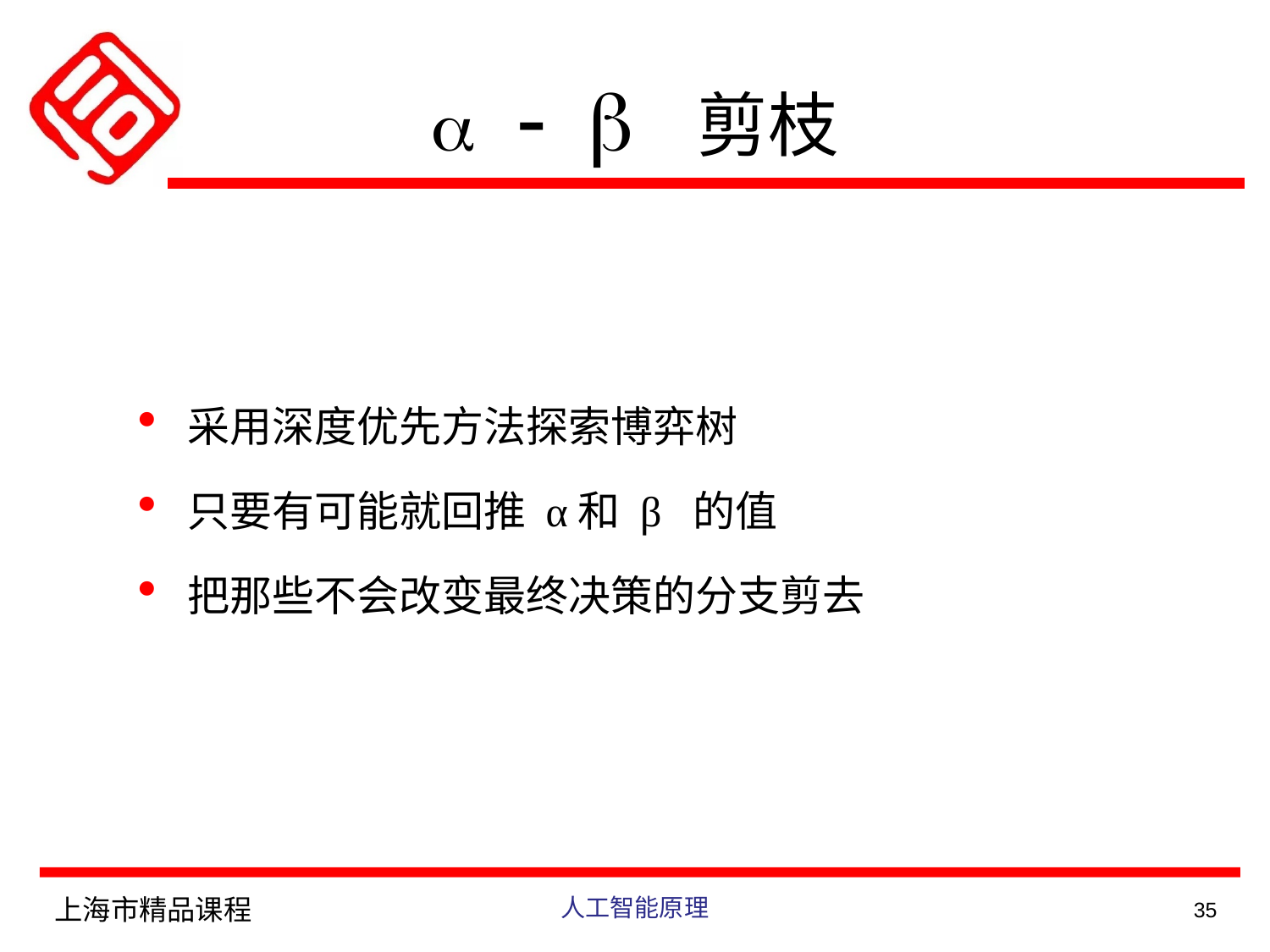

α − β 剪枝
采用深度优先方法探索博弈树
只要有可能就回推 α和 β  的值
把那些不会改变最终决策的分支剪去

上海市精品课程
人工智能原理
35